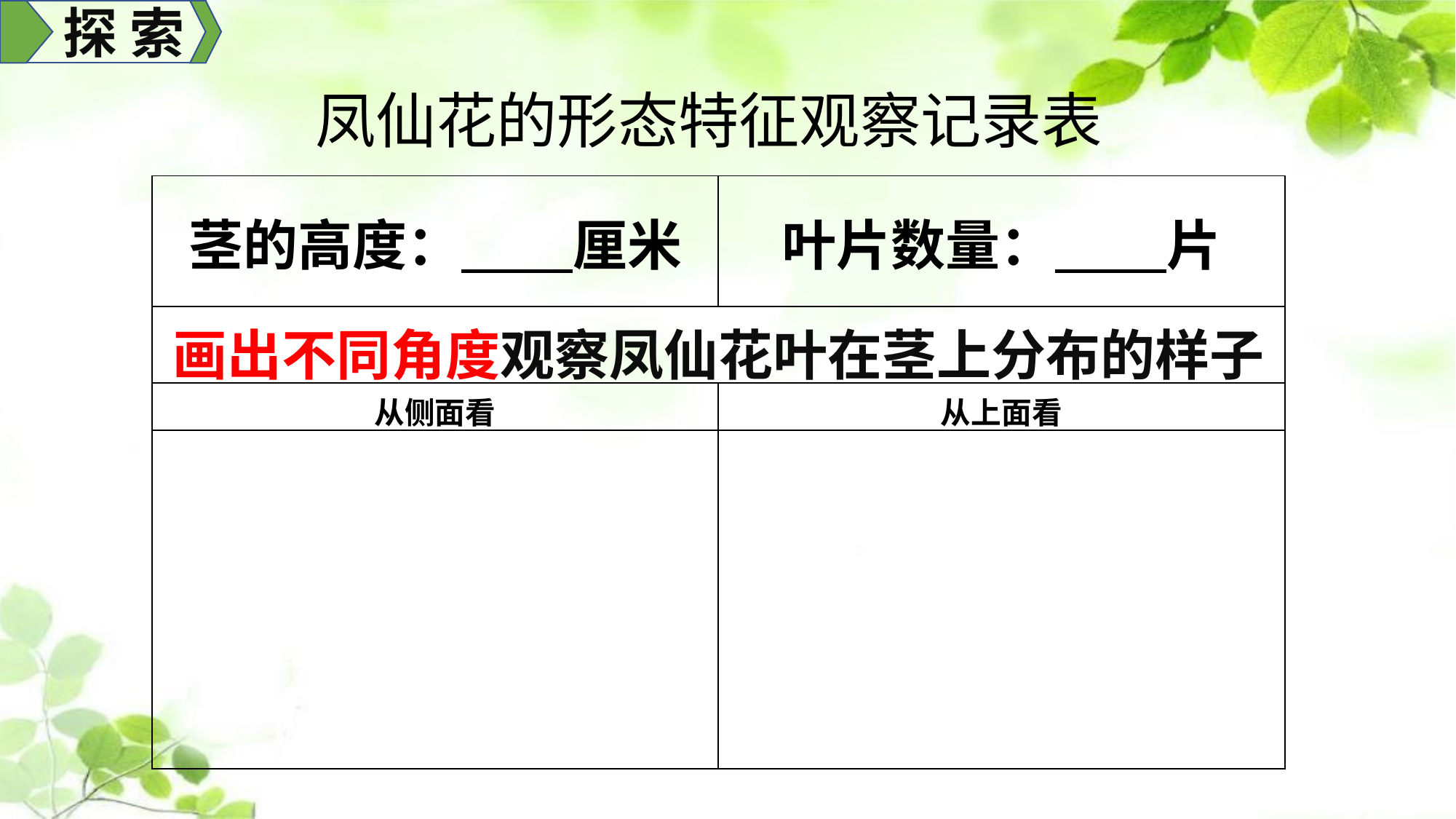

探 索

    凤仙花的形态特征观察记录表
| 茎的高度： 厘米 | 叶片数量： 片 |
| --- | --- |
| 画出不同角度观察凤仙花叶在茎上分布的样子 |  |
| 从侧面看 | 从上面看 |
|  |  |